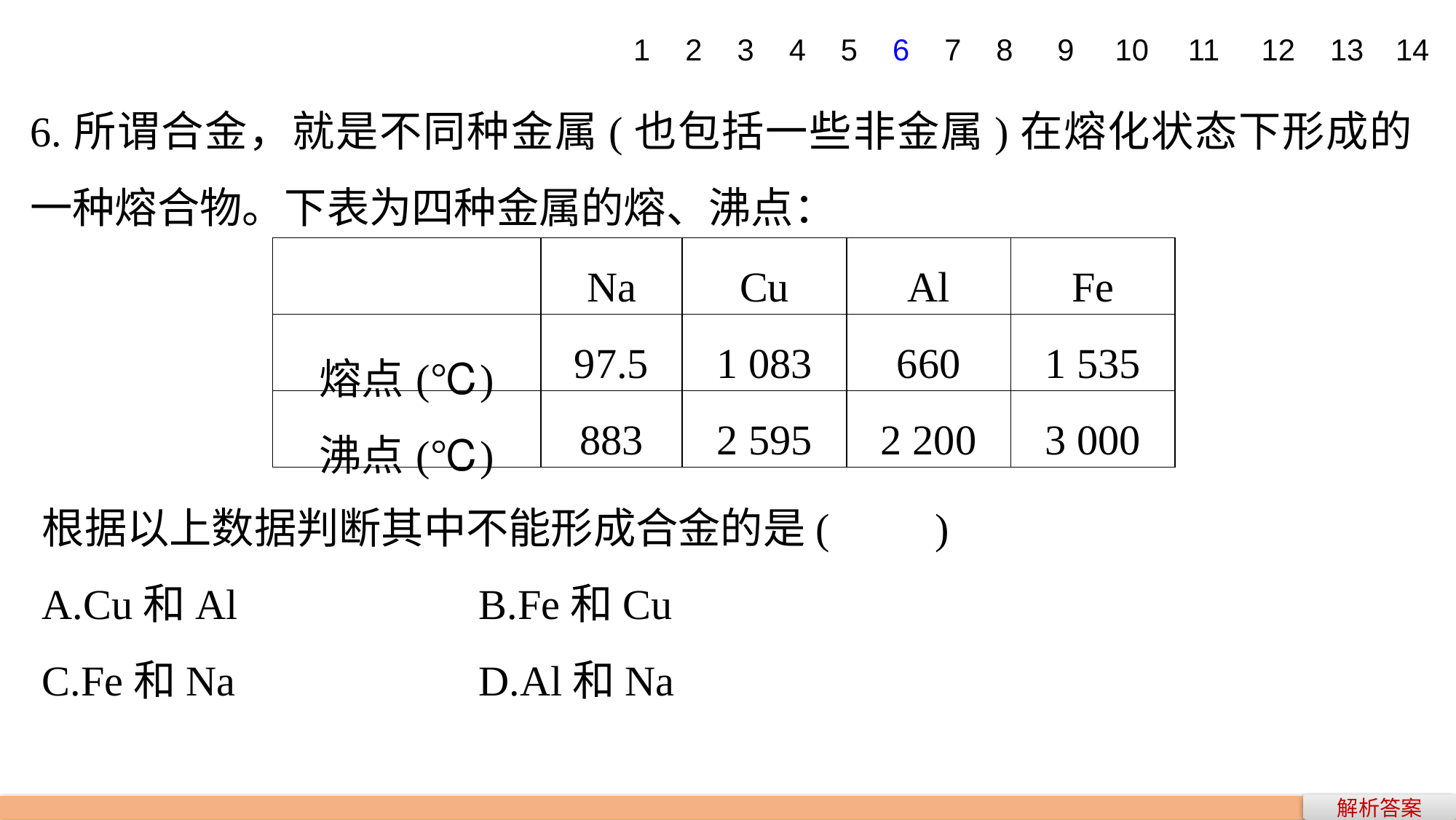

1
2
3
4
5
6
7
8
9
10
11
12
13
14
6.所谓合金，就是不同种金属(也包括一些非金属)在熔化状态下形成的一种熔合物。下表为四种金属的熔、沸点：
|  | Na | Cu | Al | Fe |
| --- | --- | --- | --- | --- |
| 熔点(℃) | 97.5 | 1 083 | 660 | 1 535 |
| 沸点(℃) | 883 | 2 595 | 2 200 | 3 000 |
根据以上数据判断其中不能形成合金的是(　　)
A.Cu和Al  			B.Fe和Cu
C.Fe和Na  			D.Al和Na
解析答案